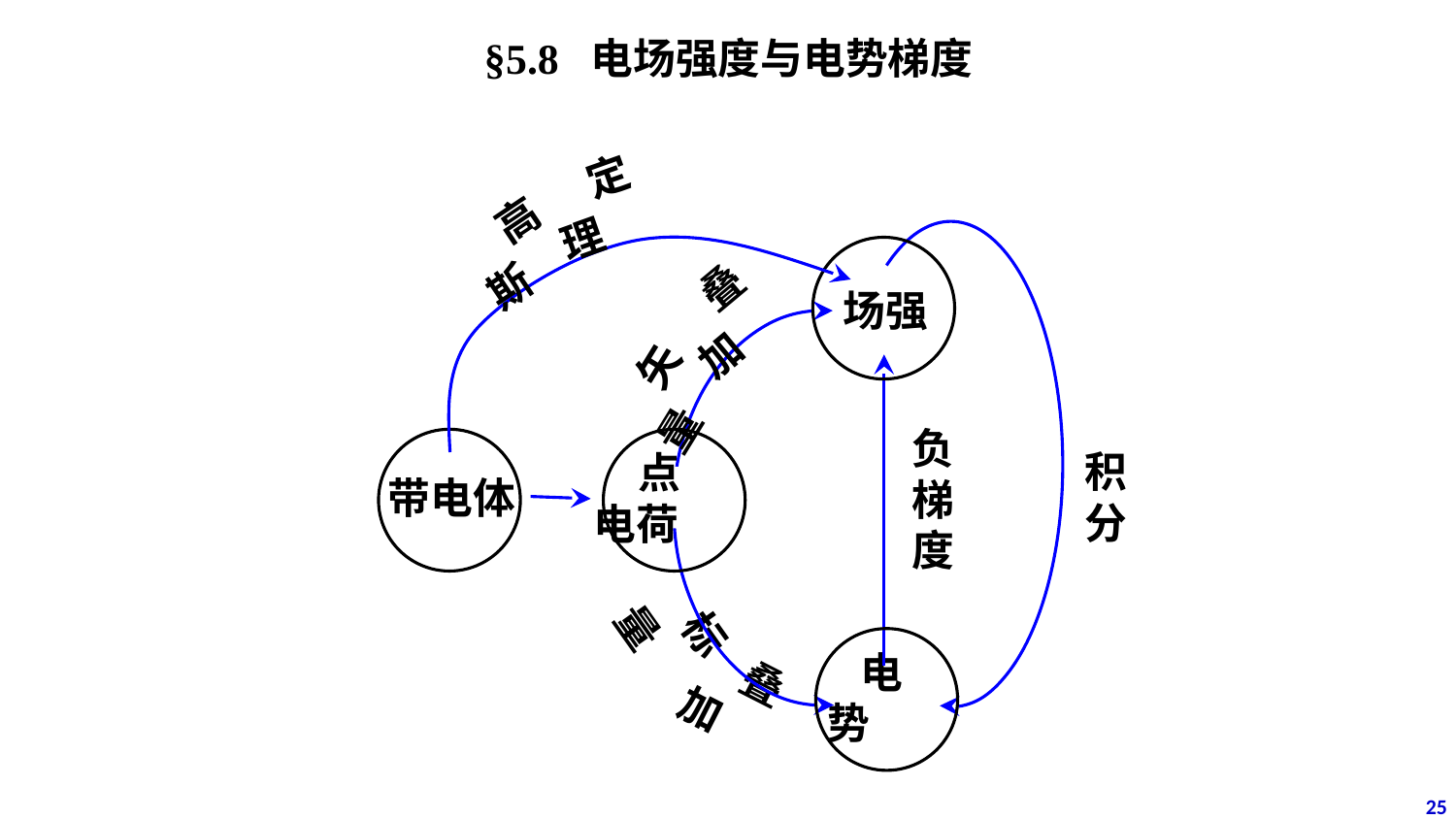

§5.8  电场强度与电势梯度
定理
高斯

积
分

场强
叠加
矢量

标量
叠加
负
梯
度

带电体

点电荷

电势
25